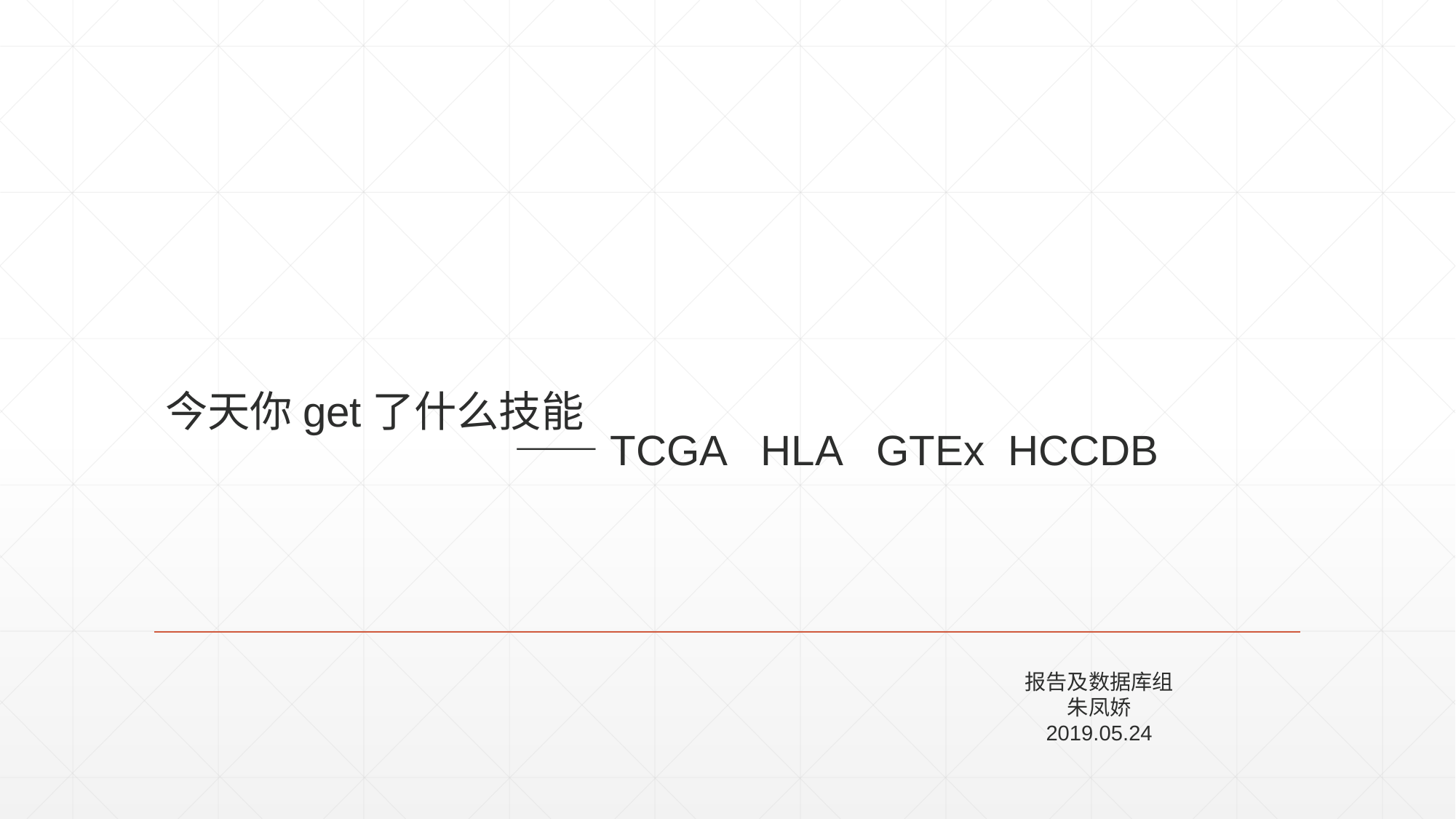

# 今天你get了什么技能 ——TCGA   HLA   GTEx  HCCDB
报告及数据库组
朱凤娇
2019.05.24